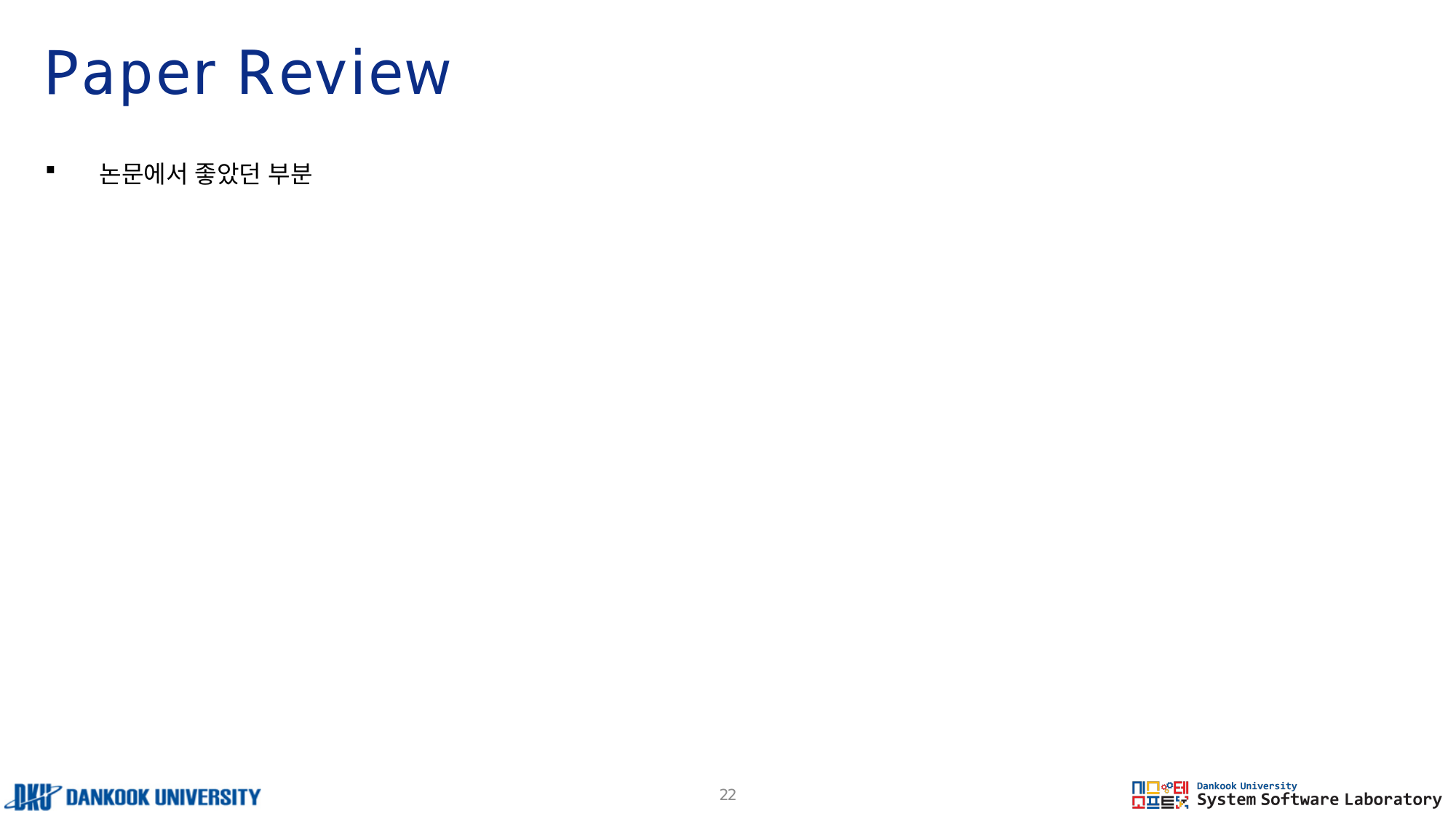

# Paper Review
논문에서 좋았던 부분
22